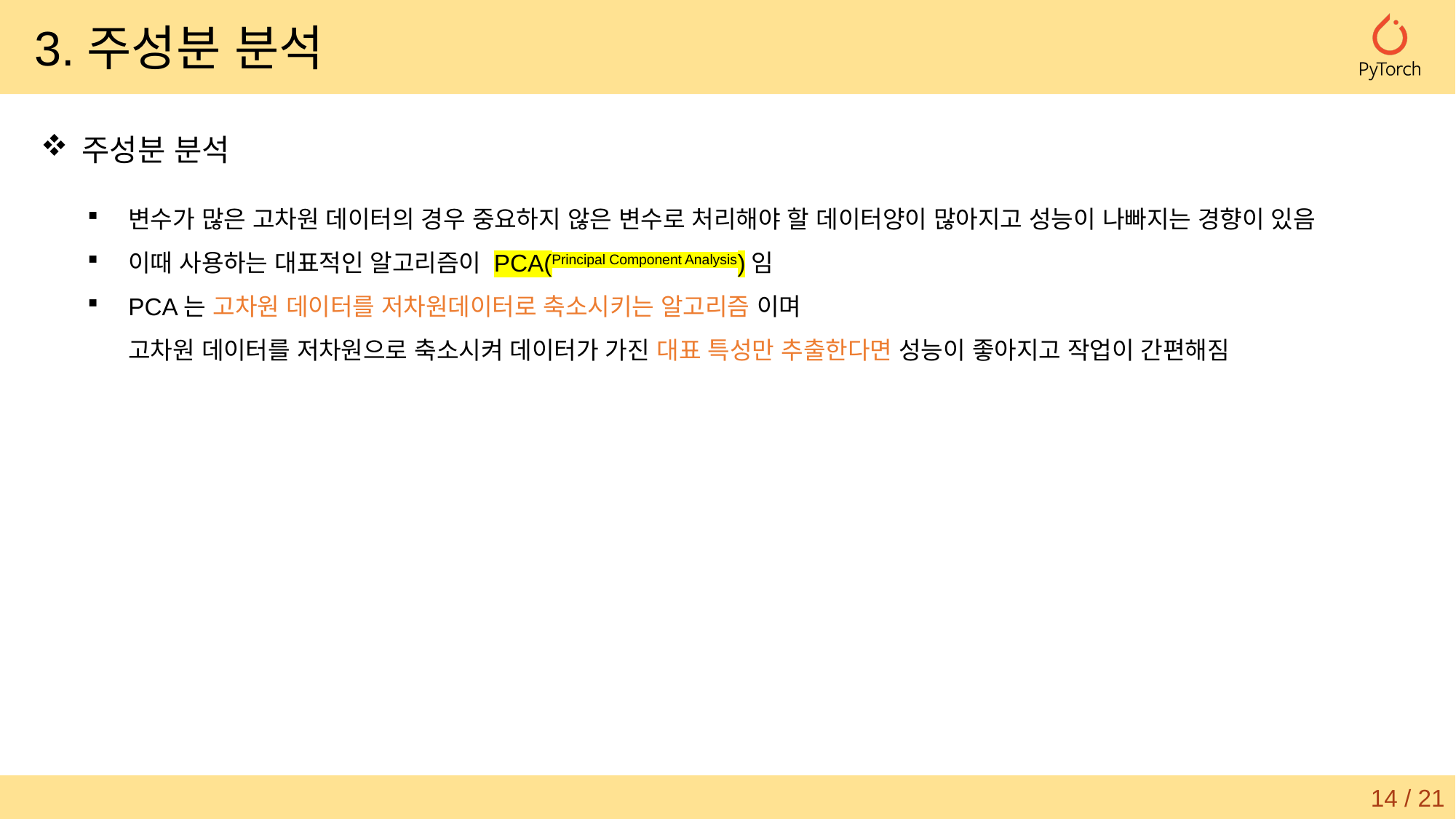

3.주성분 분석
주성분 분석
변수가 많은 고차원 데이터의 경우 중요하지 않은 변수로 처리해야 할 데이터양이 많아지고 성능이 나빠지는 경향이 있음
이때 사용하는 대표적인 알고리즘이 PCA(Principal Component Analysis)임
PCA는 고차원 데이터를 저차원데이터로 축소시키는 알고리즘 이며
고차원 데이터를 저차원으로 축소시켜 데이터가 가진 대표 특성만 추출한다면 성능이 좋아지고 작업이 간편해짐
14 / 21